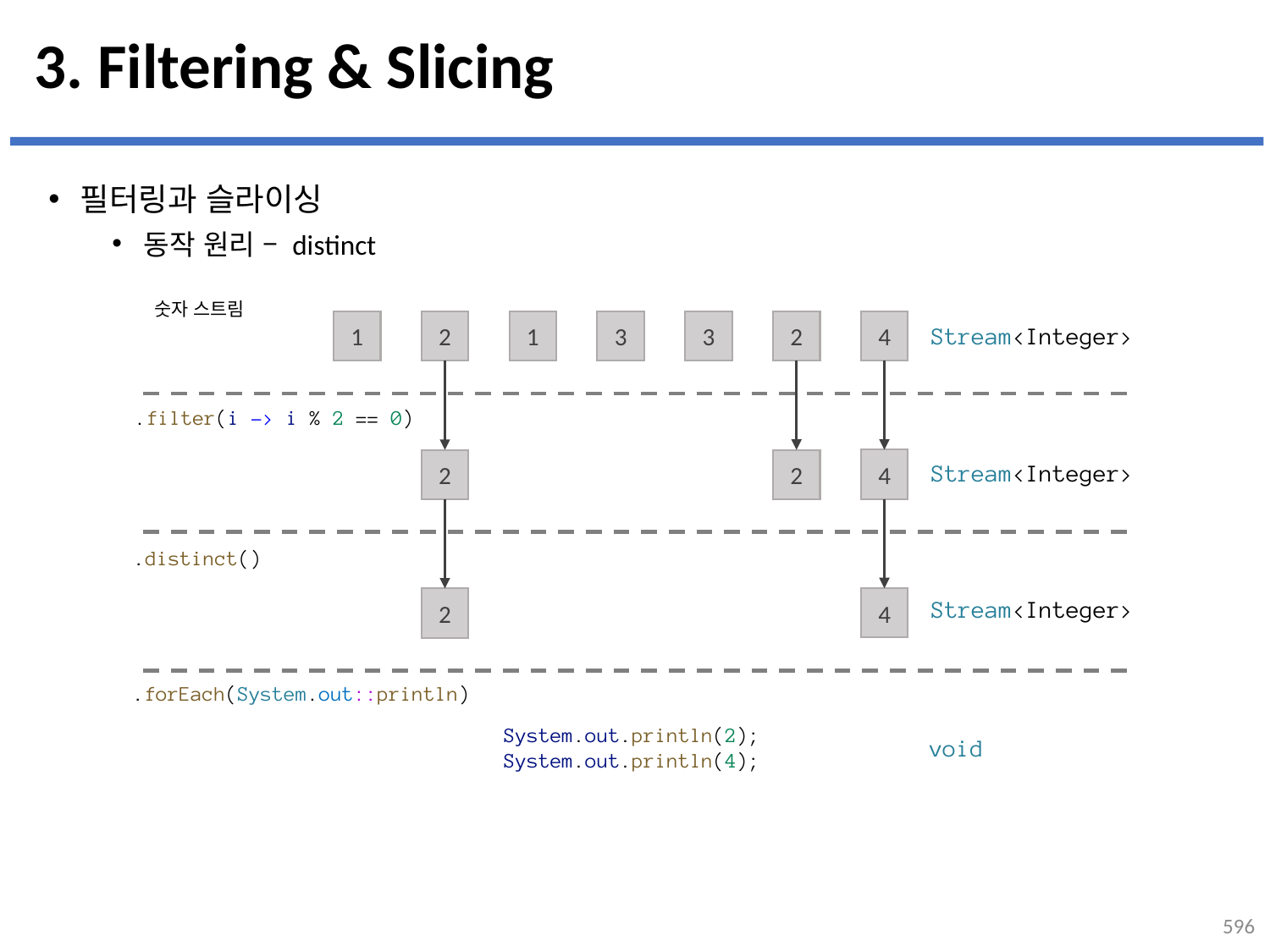

# 3. Filtering & Slicing
필터링과 슬라이싱
동작 원리 – distinct
숫자 스트림
1
2
1
3
3
2
4
Stream<Integer>
.filter(i -> i % 2 == 0)
4
2
2
Stream<Integer>
.distinct()
Stream<Integer>
4
2
.forEach(System.out::println)
System.out.println(2);
System.out.println(4);
void
596